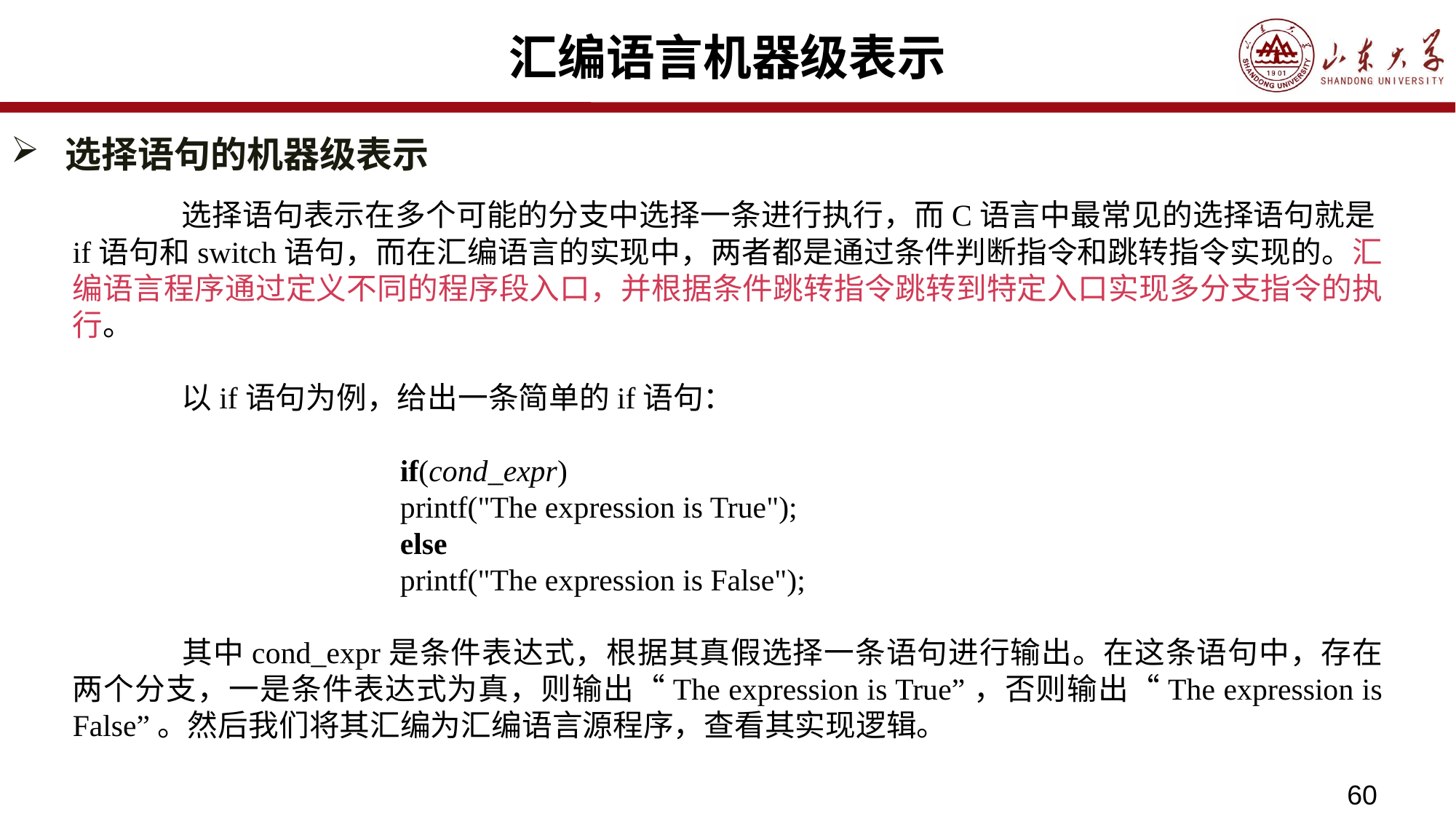

# 汇编语言机器级表示
选择语句的机器级表示
	选择语句表示在多个可能的分支中选择一条进行执行，而C语言中最常见的选择语句就是if语句和switch语句，而在汇编语言的实现中，两者都是通过条件判断指令和跳转指令实现的。汇编语言程序通过定义不同的程序段入口，并根据条件跳转指令跳转到特定入口实现多分支指令的执行。

	以if语句为例，给出一条简单的if语句：

			if(cond_expr)
			printf("The expression is True");
			else
			printf("The expression is False");

	其中cond_expr是条件表达式，根据其真假选择一条语句进行输出。在这条语句中，存在两个分支，一是条件表达式为真，则输出“The expression is True”，否则输出“The expression is False”。然后我们将其汇编为汇编语言源程序，查看其实现逻辑。
60